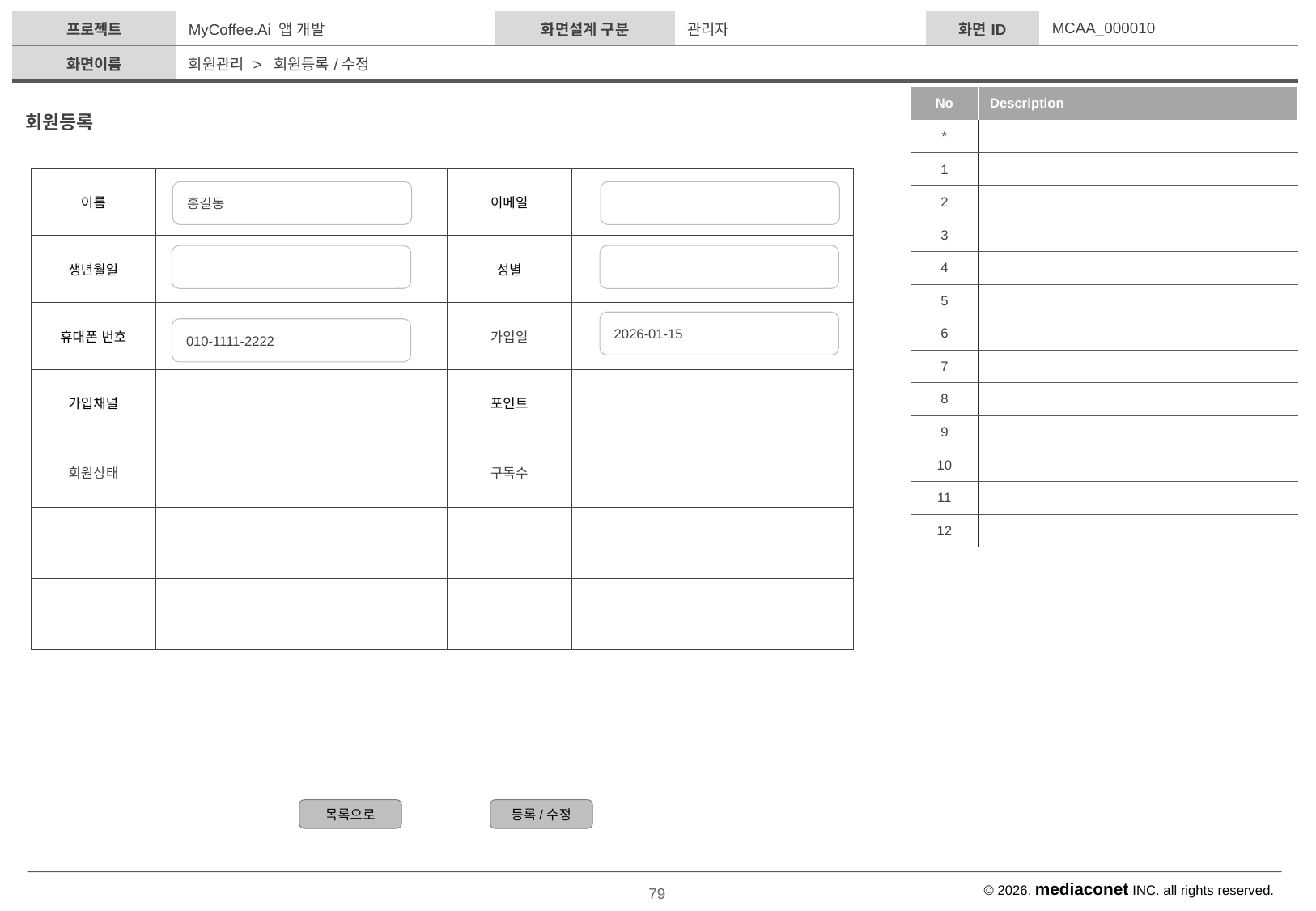

| 프로젝트 | MyCoffee.Ai 앱 개발 | 화면설계 구분 | 관리자 | 화면ID | MCAA\_000010 |
| --- | --- | --- | --- | --- | --- |
| 화면이름 | 회원관리 > 회원등록/수정 |  |  |  |  |
| No | Description |
| --- | --- |
| \* |  |
| 1 |  |
| 2 |  |
| 3 |  |
| 4 |  |
| 5 |  |
| 6 |  |
| 7 |  |
| 8 |  |
| 9 |  |
| 10 |  |
| 11 |  |
| 12 |  |
회원등록
| 이름 |  | 이메일 |  |
| --- | --- | --- | --- |
| 생년월일 |  | 성별 |  |
| 휴대폰 번호 |  | 가입일 |  |
| 가입채널 |  | 포인트 |  |
| 회원상태 |  | 구독수 |  |
|  |  |  |  |
|  |  |  |  |
홍길동

2026-01-15
010-1111-2222
목록으로
등록/수정